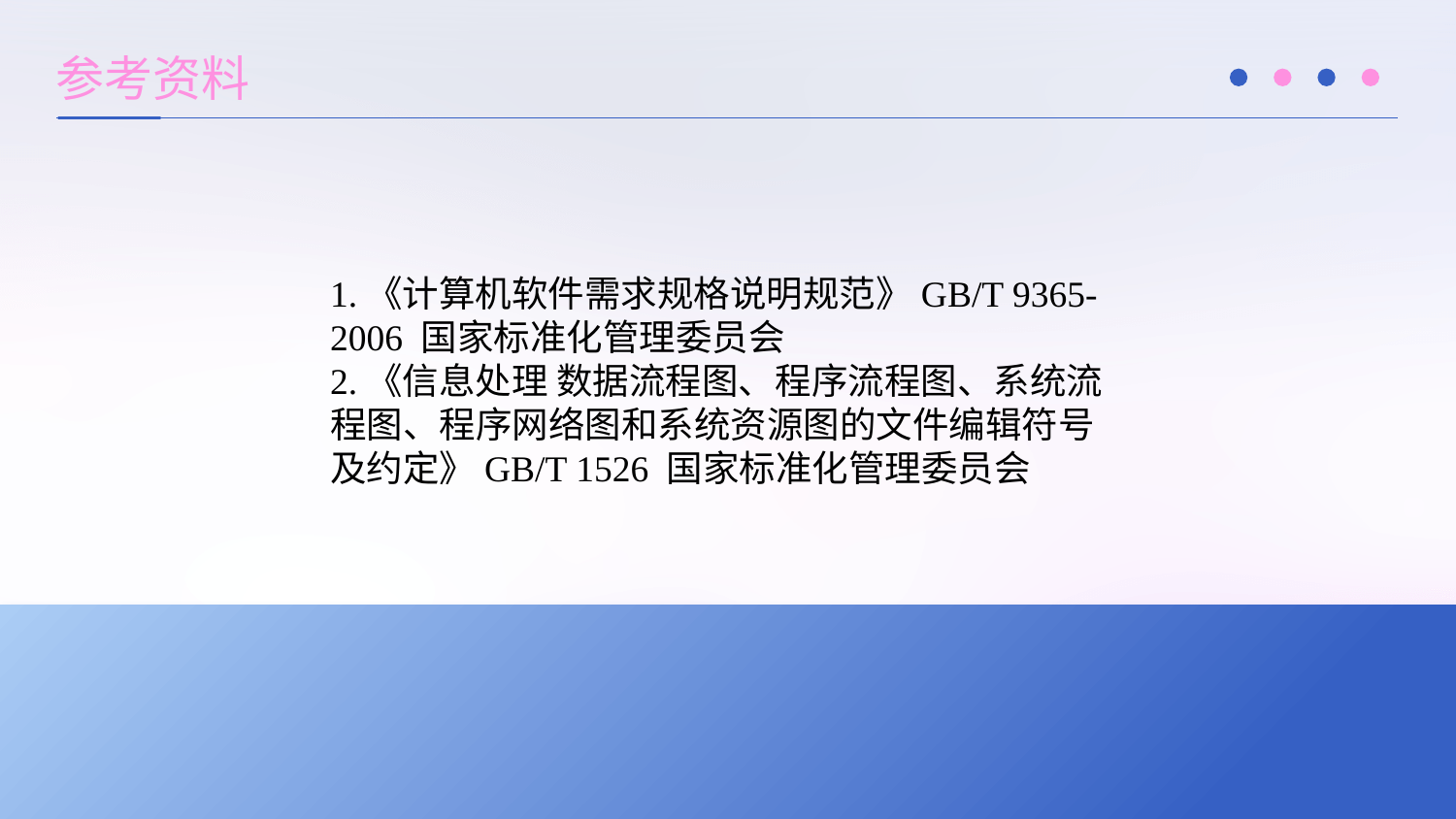

参考资料

1.《计算机软件需求规格说明规范》GB/T 9365-2006 国家标准化管理委员会
2.《信息处理 数据流程图、程序流程图、系统流程图、程序网络图和系统资源图的文件编辑符号及约定》GB/T 1526 国家标准化管理委员会